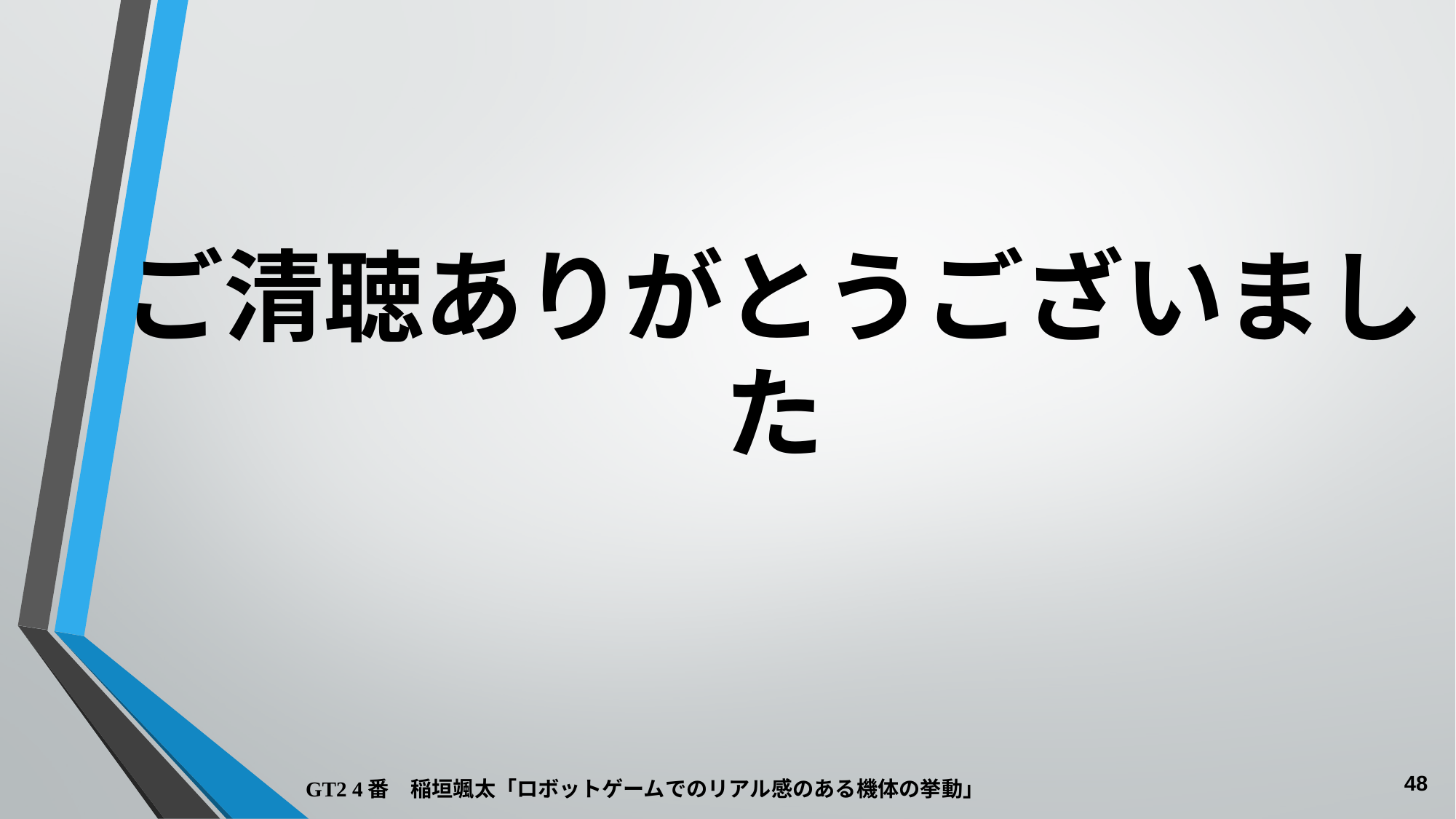

ご清聴ありがとうございました
48
GT2 4番　稲垣颯太「ロボットゲームでのリアル感のある機体の挙動」